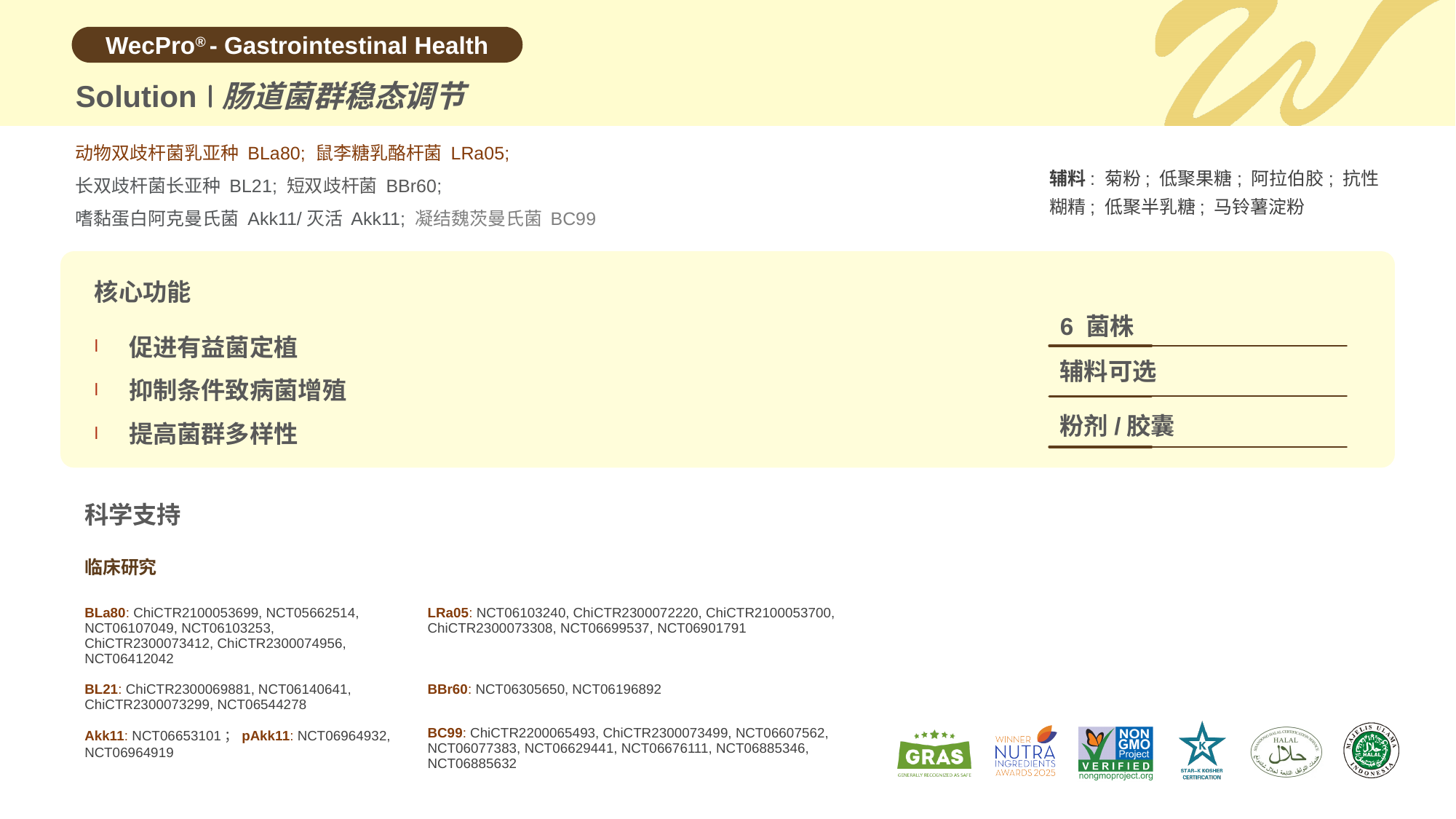

Solution
肠道菌群稳态调节

动物双歧杆菌乳亚种 BLa80; 鼠李糖乳酪杆菌 LRa05;
长双歧杆菌长亚种 BL21; 短双歧杆菌 BBr60;
嗜黏蛋白阿克曼氏菌 Akk11/灭活 Akk11; 凝结魏茨曼氏菌 BC99

辅料: 菊粉; 低聚果糖; 阿拉伯胶; 抗性糊精; 低聚半乳糖; 马铃薯淀粉

核心功能
6 菌株
促进有益菌定植
抑制条件致病菌增殖
提高菌群多样性

辅料可选
粉剂/胶囊
科学支持
临床研究
| BLa80: ChiCTR2100053699, NCT05662514, NCT06107049, NCT06103253, ChiCTR2300073412, ChiCTR2300074956, NCT06412042 | LRa05: NCT06103240, ChiCTR2300072220, ChiCTR2100053700, ChiCTR2300073308, NCT06699537, NCT06901791 |
| --- | --- |
| BL21: ChiCTR2300069881, NCT06140641, ChiCTR2300073299, NCT06544278 | BBr60: NCT06305650, NCT06196892 |
| Akk11: NCT06653101；pAkk11: NCT06964932, NCT06964919 | BC99: ChiCTR2200065493, ChiCTR2300073499, NCT06607562, NCT06077383, NCT06629441, NCT06676111, NCT06885346, NCT06885632 |